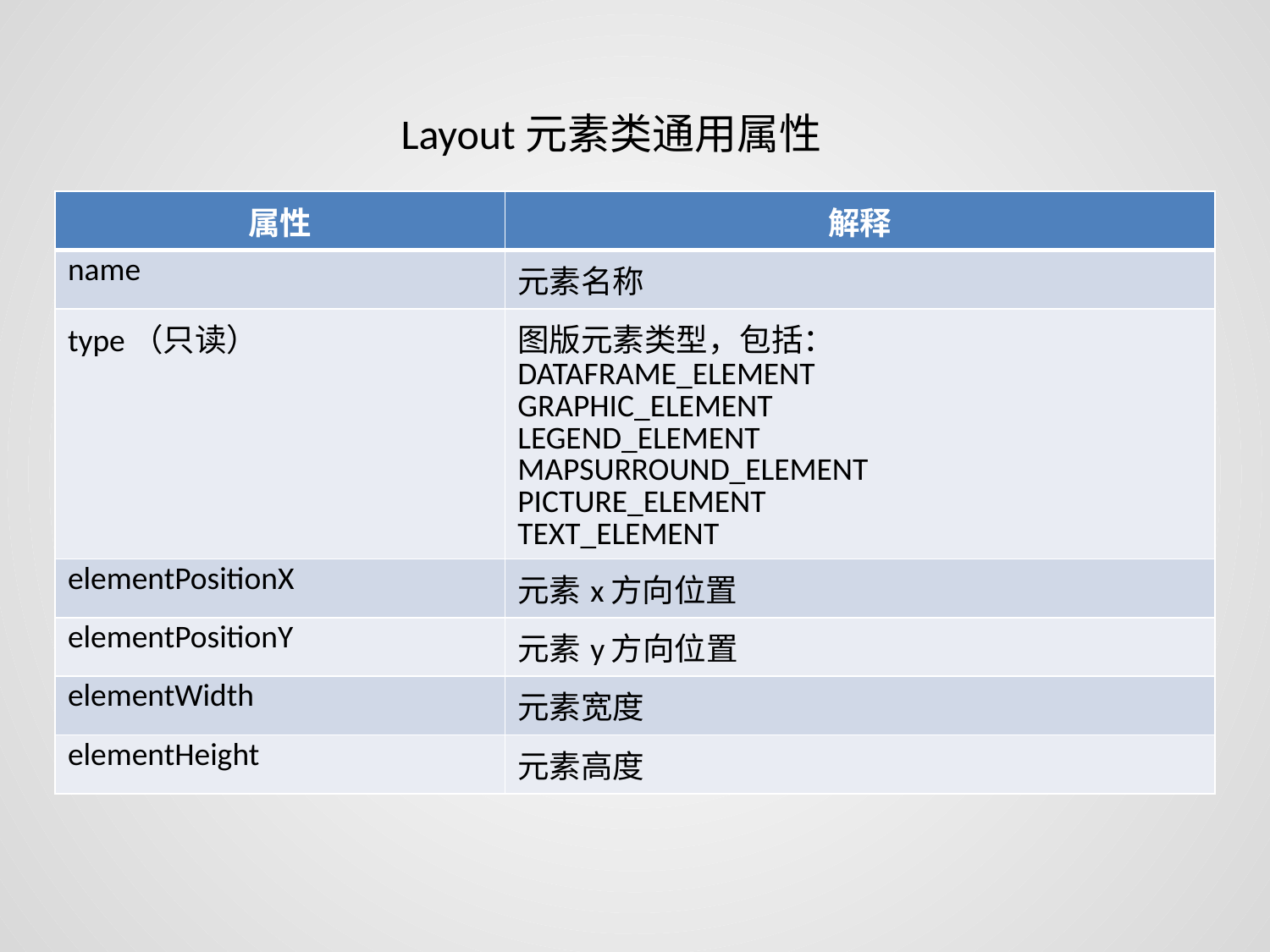

Layout元素类通用属性
| 属性 | 解释 |
| --- | --- |
| name | 元素名称 |
| type（只读） | 图版元素类型，包括： DATAFRAME\_ELEMENT GRAPHIC\_ELEMENT LEGEND\_ELEMENT MAPSURROUND\_ELEMENT PICTURE\_ELEMENT TEXT\_ELEMENT |
| elementPositionX | 元素x方向位置 |
| elementPositionY | 元素y方向位置 |
| elementWidth | 元素宽度 |
| elementHeight | 元素高度 |